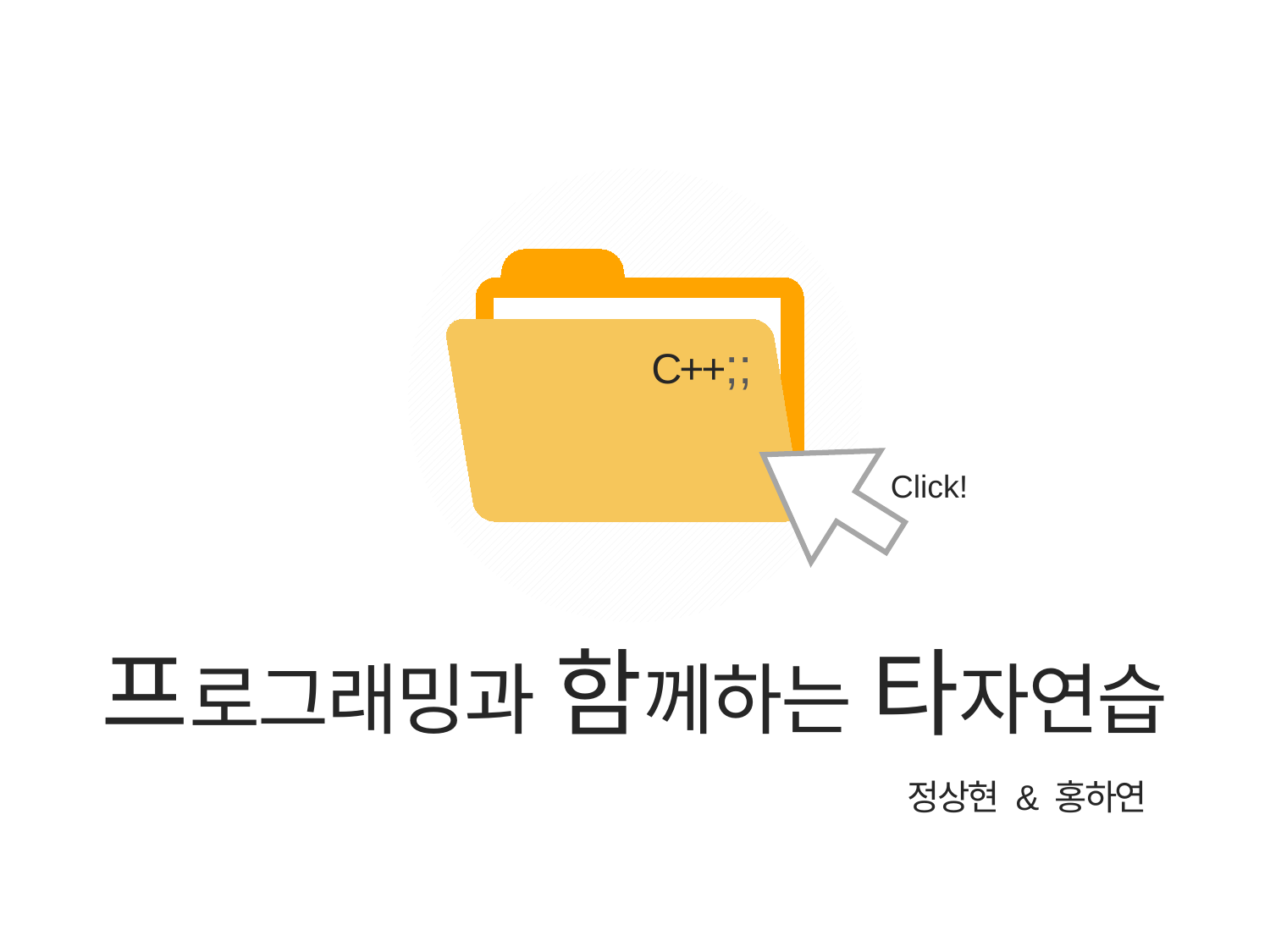

;;
C++

Click!
프로그래밍과 함께하는 타자연습
정상현 & 홍하연